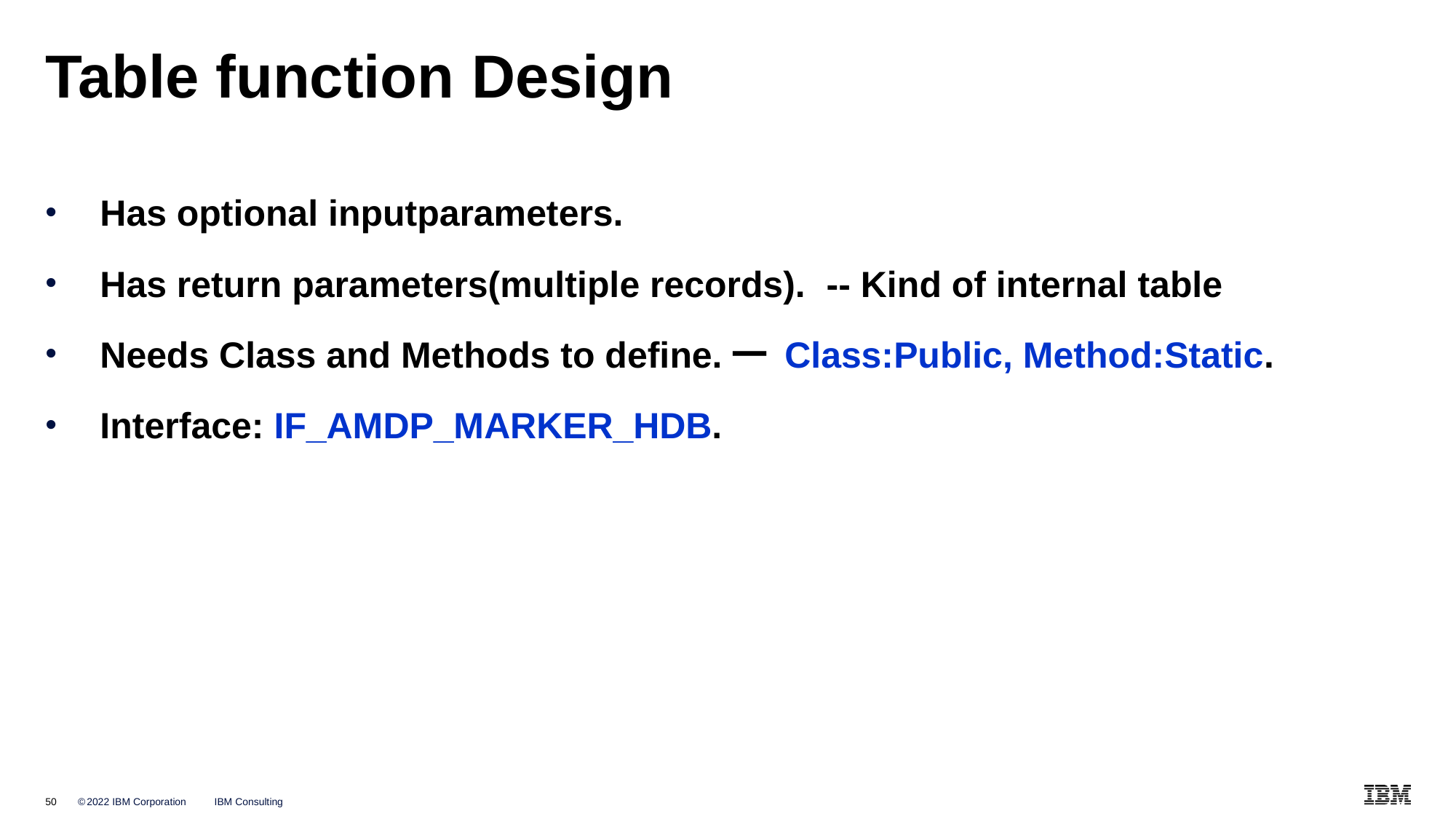

# Table function Design
Has optional inputparameters.
Has return parameters(multiple records).  -- Kind of internal table
Needs Class and Methods to define.一 Class:Public, Method:Static.
Interface: IF_AMDP_MARKER_HDB.